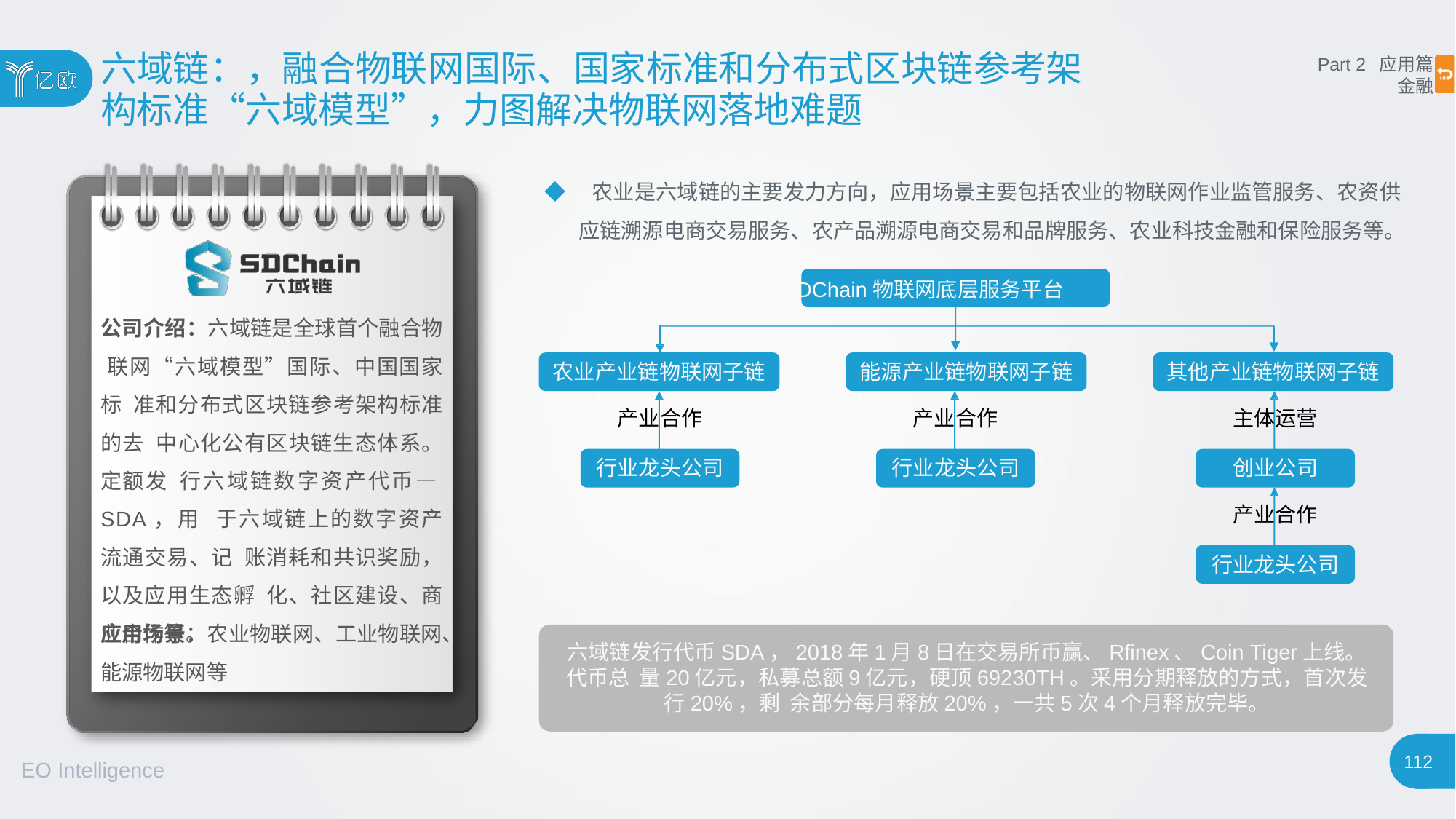

# 六域链：，融合物联网国际、国家标准和分布式区块链参考架
构标准“六域模型”，力图解决物联网落地难题
Part 2 应用篇
金融

◆ 农业是六域链的主要发力方向，应用场景主要包括农业的物联网作业监管服务、农资供  应链溯源电商交易服务、农产品溯源电商交易和品牌服务、农业科技金融和保险服务等。

SDChain物联网底层服务平台

公司介绍：六域链是全球首个融合物  联网“六域模型”国际、中国国家标  准和分布式区块链参考架构标准的去  中心化公有区块链生态体系。定额发  行六域链数字资产代币—SDA，用  于六域链上的数字资产流通交易、记  账消耗和共识奖励，以及应用生态孵  化、社区建设、商业合作等。

农业产业链物联网子链
能源产业链物联网子链
其他产业链物联网子链

产业合作
产业合作
主体运营

行业龙头公司
行业龙头公司
创业公司

产业合作

行业龙头公司
应用场景：农业物联网、工业物联网、

六域链发行代币SDA，2018年1月8日在交易所币赢、Rfinex、Coin Tiger上线。代币总  量20亿元，私募总额9亿元，硬顶69230TH。采用分期释放的方式，首次发行20%，剩  余部分每月释放20%，一共5次4个月释放完毕。
能源物联网等
112
EO Intelligence